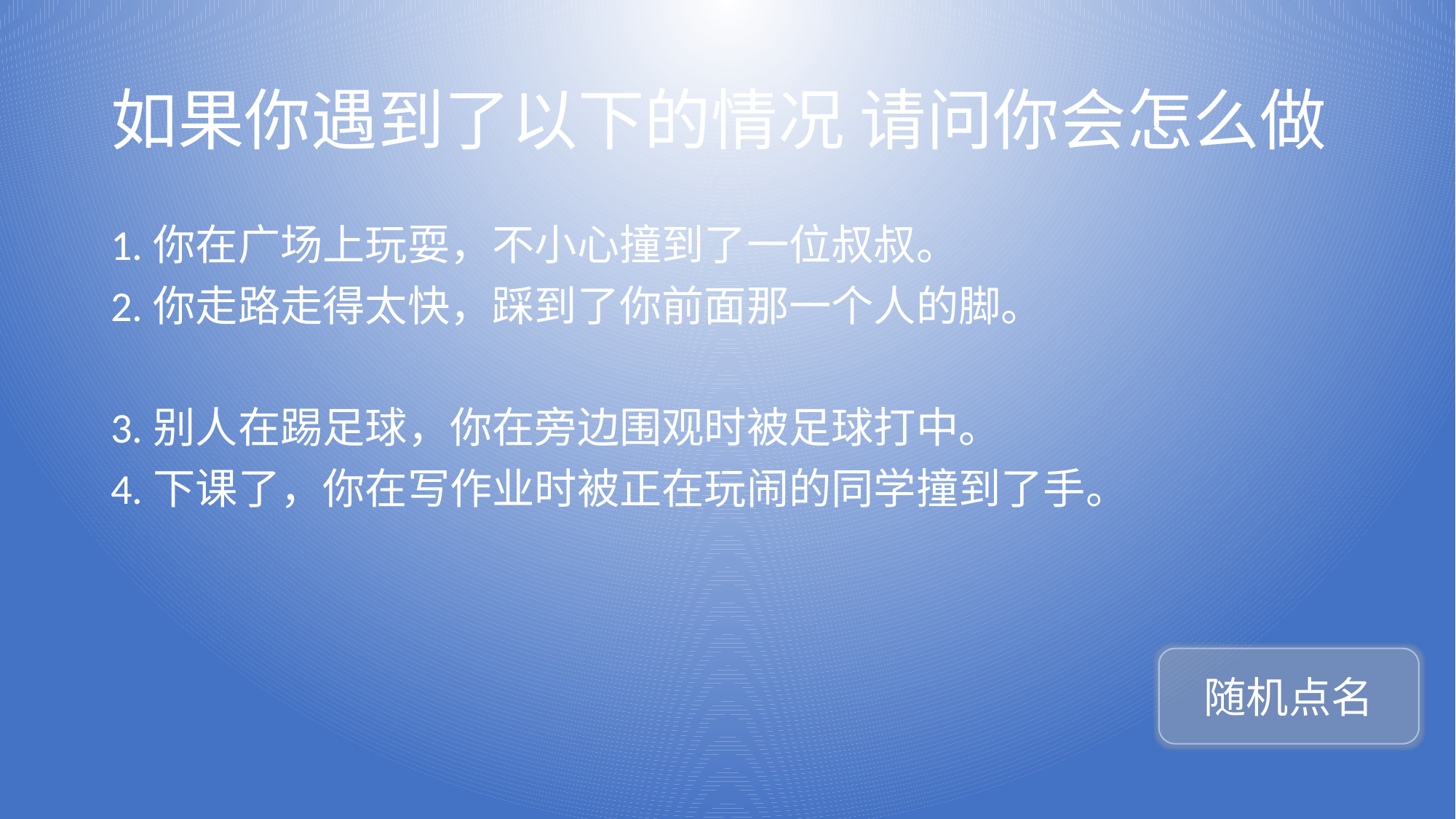

# 如果你遇到了以下的情况 请问你会怎么做
1.你在广场上玩耍，不小心撞到了一位叔叔。
2.你走路走得太快，踩到了你前面那一个人的脚。

3.别人在踢足球，你在旁边围观时被足球打中。
4.下课了，你在写作业时被正在玩闹的同学撞到了手。
随机点名